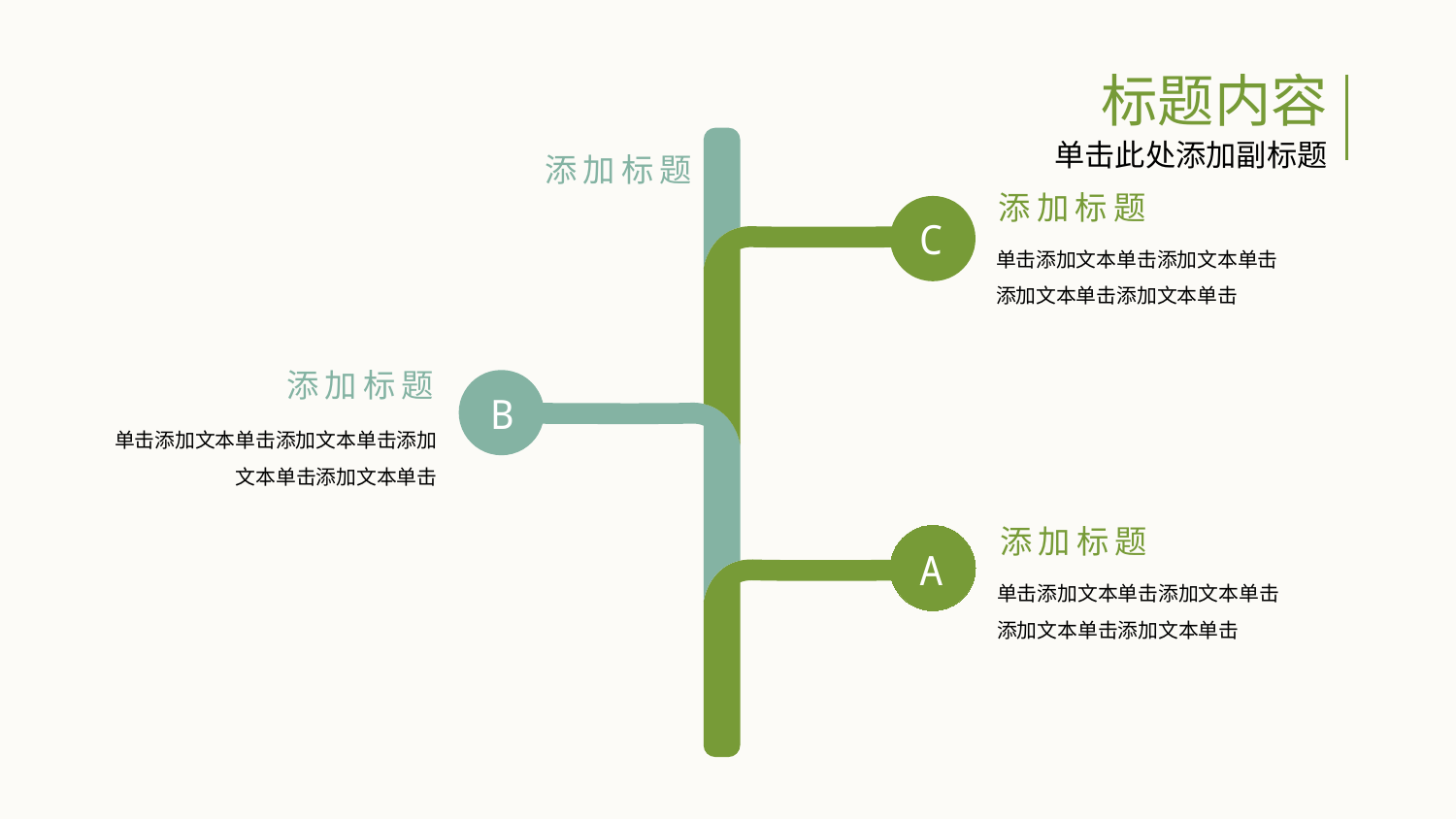

标题内容

添加标题
添加标题

C

单击添加文本单击添加文本单击添加文本单击添加文本单击
添加标题

B

单击添加文本单击添加文本单击添加文本单击添加文本单击

添加标题

A

单击添加文本单击添加文本单击添加文本单击添加文本单击
单击此处添加副标题